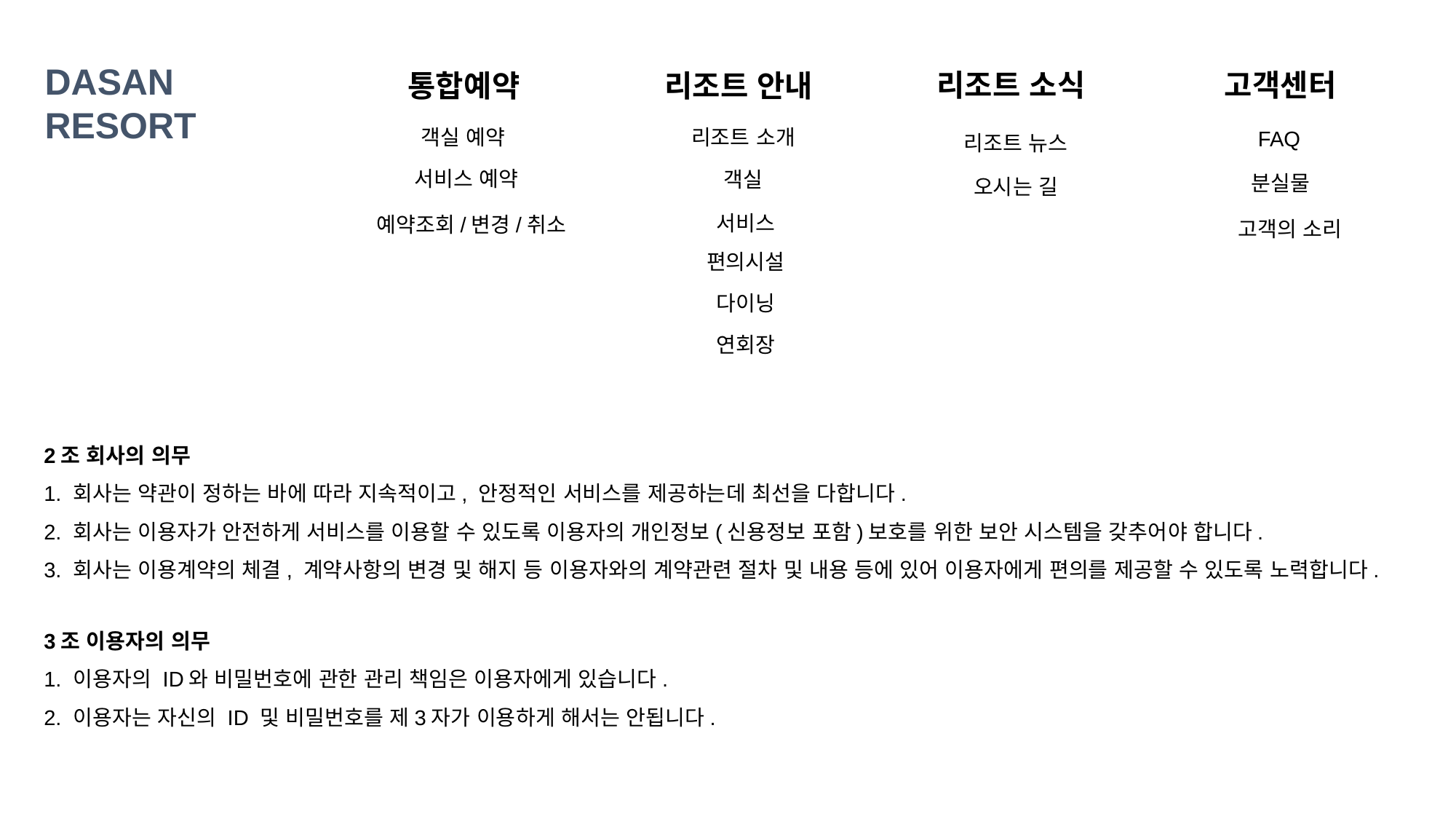

DASAN RESORT
DASAN RESORT
고객센터
고객센터
리조트 소식
리조트 소식
통합예약
리조트 안내
통합예약
리조트 안내
객실 예약
리조트 소개
FAQ
리조트 뉴스
서비스 예약
객실
분실물
오시는 길
이용약관
서비스
예약조회/변경/취소
고객의 소리
편의시설
1조 목적
본 약관은 다산리조트(이하 "회사"라 함)가 운영하는 사이트, 온라인 서비스(모바일 및 인터넷 관련 서비스 포함, 이하 "서비스"라 함)를 이용함에 있어 회사와 회사의 서비스를 이용하는 자간의 권리 의무 및 책임사항을 규정하는데 목적이 있습니다.

2조 회사의 의무
1. 회사는 약관이 정하는 바에 따라 지속적이고, 안정적인 서비스를 제공하는데 최선을 다합니다.
2. 회사는 이용자가 안전하게 서비스를 이용할 수 있도록 이용자의 개인정보(신용정보 포함)보호를 위한 보안 시스템을 갖추어야 합니다.
3. 회사는 이용계약의 체결, 계약사항의 변경 및 해지 등 이용자와의 계약관련 절차 및 내용 등에 있어 이용자에게 편의를 제공할 수 있도록 노력합니다.

3조 이용자의 의무
1. 이용자의 ID와 비밀번호에 관한 관리 책임은 이용자에게 있습니다.
2. 이용자는 자신의 ID 및 비밀번호를 제3자가 이용하게 해서는 안됩니다.

다이닝
연회장